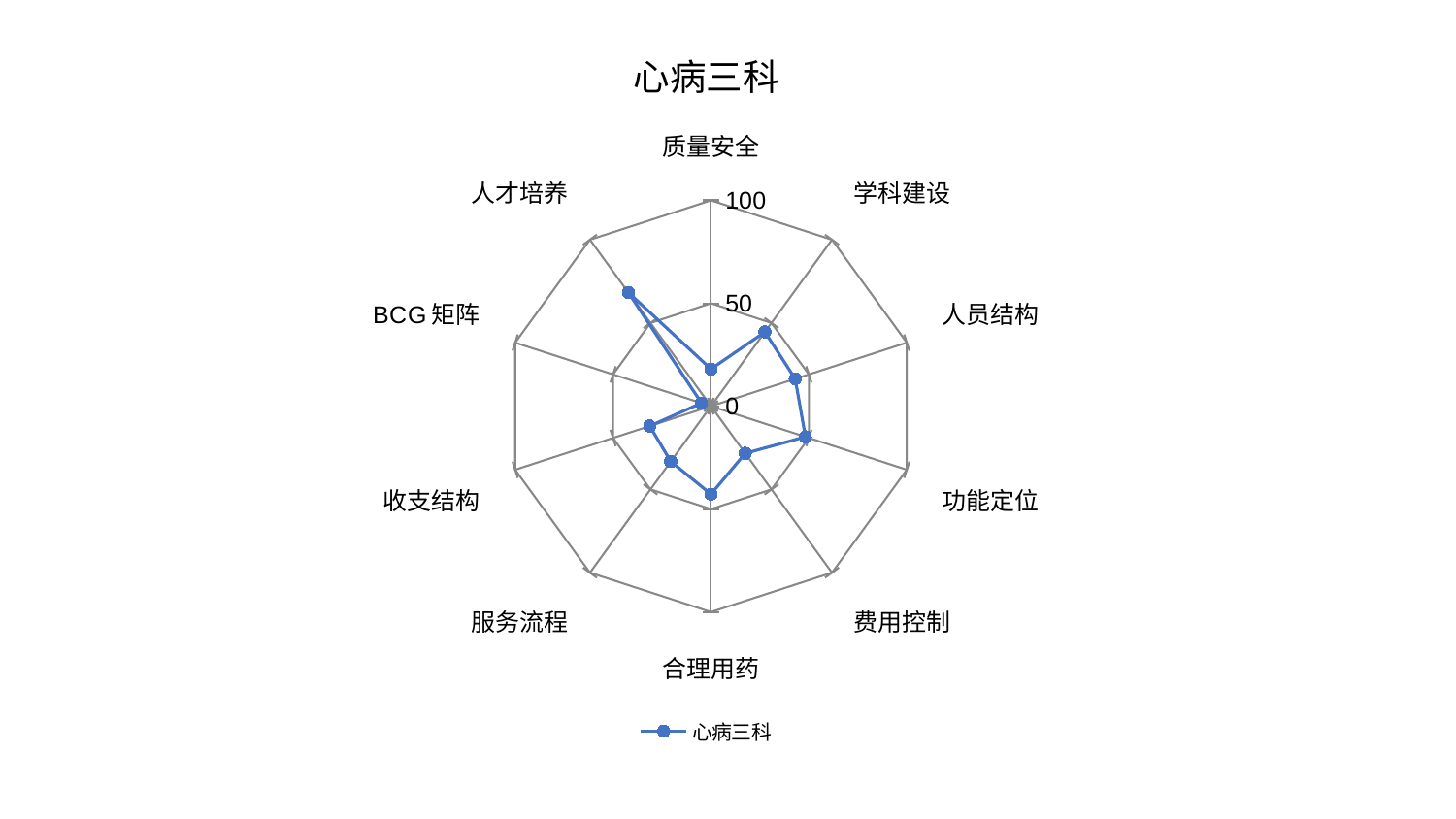

### Chart: 心病三科

| Category | 心病三科 |
|---|---|
| 质量安全 | 18.045844052188382 |
| 学科建设 | 44.59696587668618 |
| 人员结构 | 43.027875413754444 |
| 功能定位 | 48.2414216544729 |
| 费用控制 | 28.33549672892363 |
| 合理用药 | 42.75948322710214 |
| 服务流程 | 33.23381204246995 |
| 收支结构 | 31.27074034734509 |
| BCG矩阵 | 4.878509179132135 |
| 人才培养 | 68.28999505779929 |
144